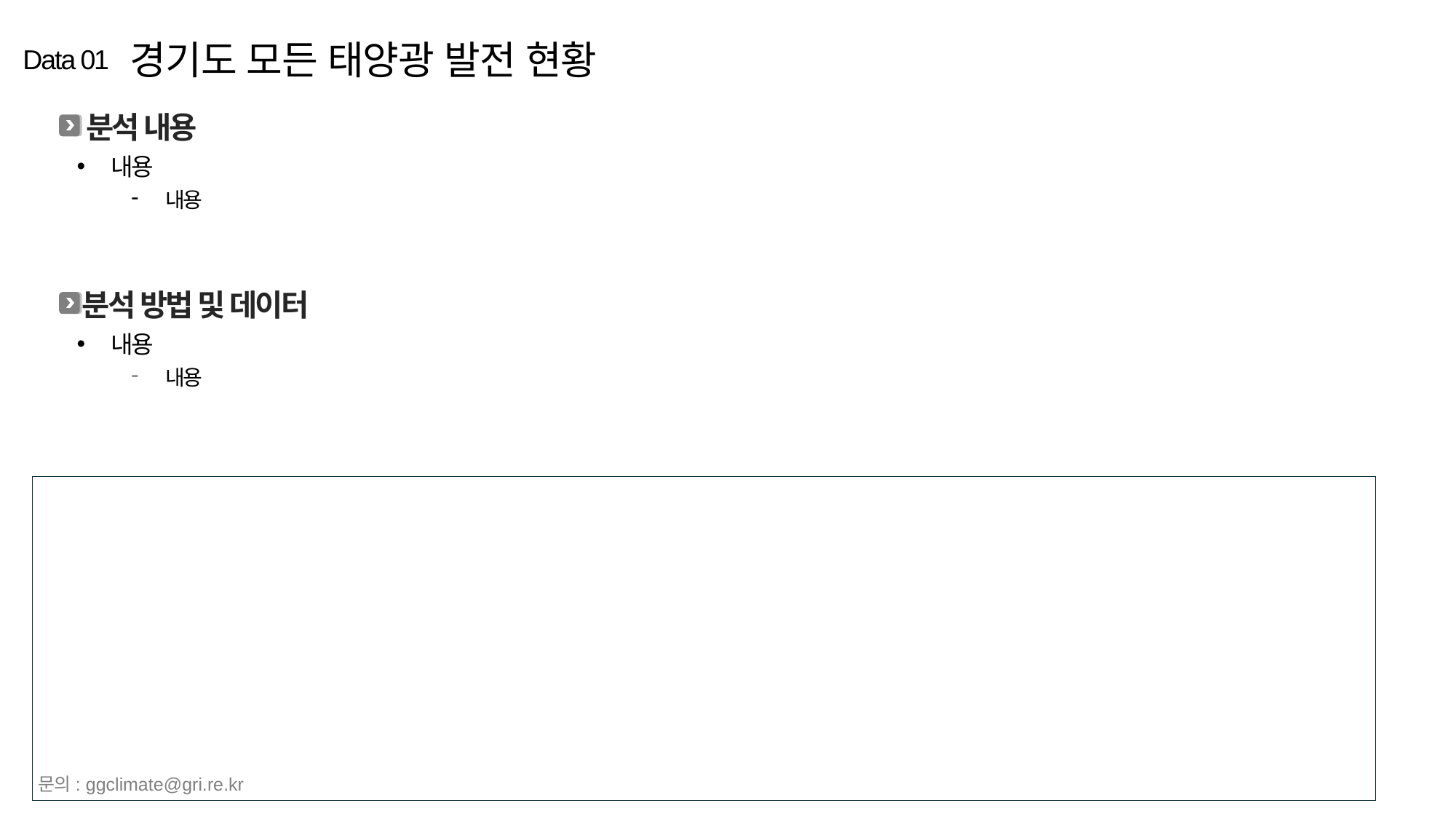

경기도 모든 태양광 발전 현황
Data 01
분석 내용

내용
내용
분석 방법 및 데이터

내용
내용

문의: ggclimate@gri.re.kr